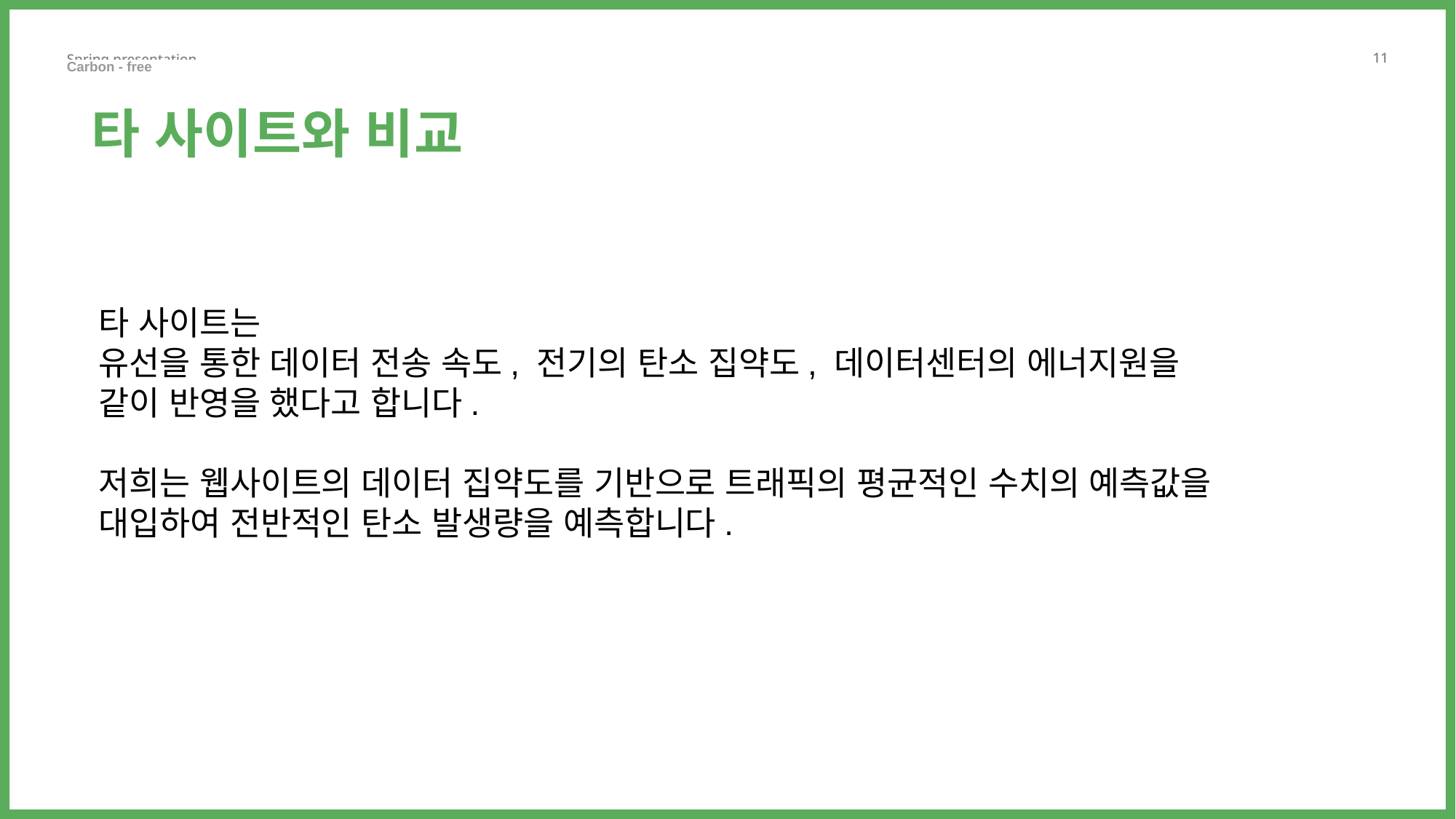

Carbon - free             ㅤ ㅤ

타 사이트와 비교
타 사이트는
유선을 통한 데이터 전송 속도, 전기의 탄소 집약도, 데이터센터의 에너지원을 같이 반영을 했다고 합니다.

저희는 웹사이트의 데이터 집약도를 기반으로 트래픽의 평균적인 수치의 예측값을 대입하여 전반적인 탄소 발생량을 예측합니다.